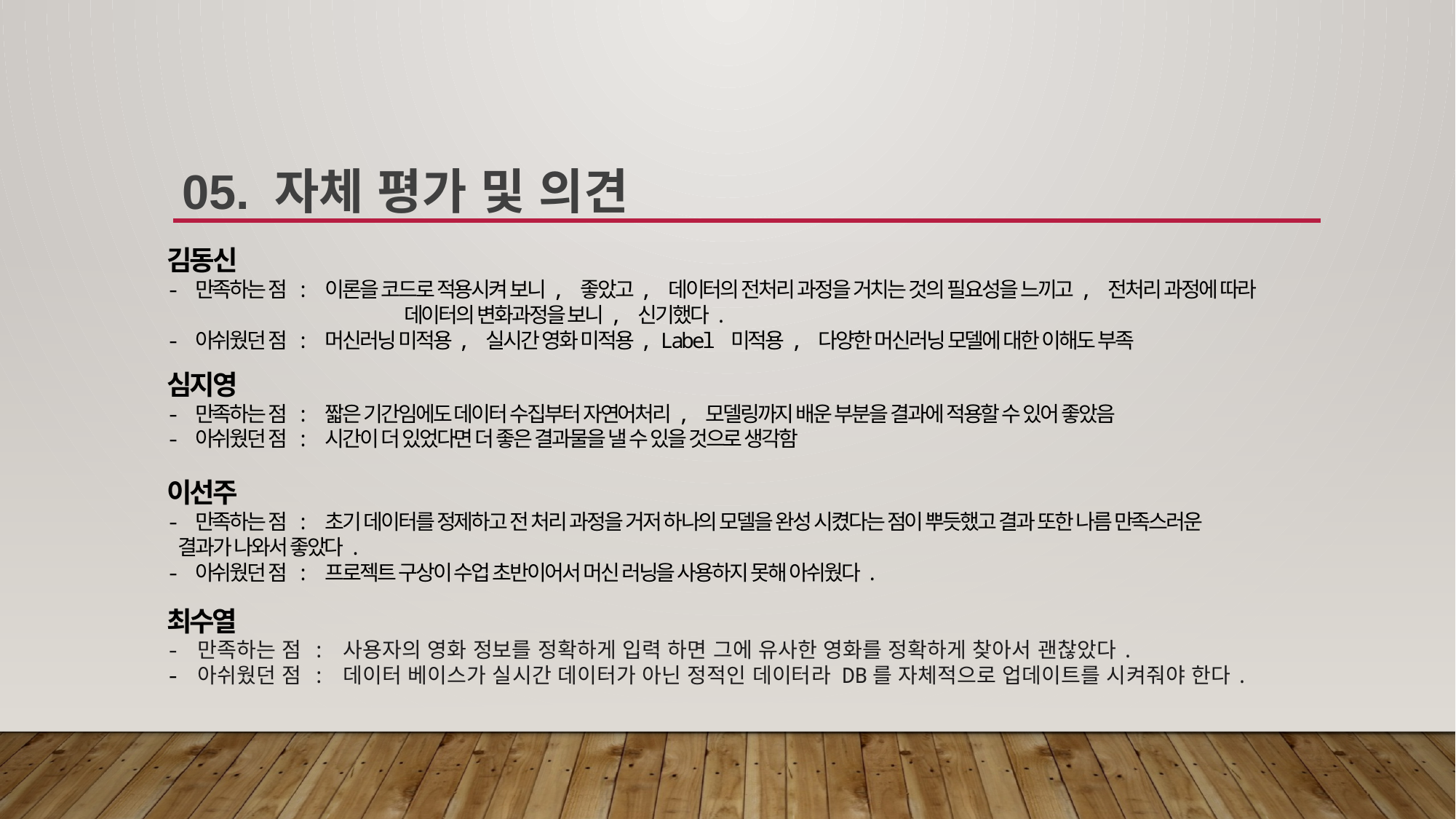

05. 자체 평가 및 의견
김동신
- 만족하는 점 : 이론을 코드로 적용시켜 보니, 좋았고, 데이터의 전처리 과정을 거치는 것의 필요성을 느끼고, 전처리 과정에 따라 		     데이터의 변화과정을 보니, 신기했다.
- 아쉬웠던 점 : 머신러닝 미적용, 실시간 영화 미적용, Label 미적용, 다양한 머신러닝 모델에 대한 이해도 부족
심지영
- 만족하는 점 : 짧은 기간임에도 데이터 수집부터 자연어처리, 모델링까지 배운 부분을 결과에 적용할 수 있어 좋았음
- 아쉬웠던 점 : 시간이 더 있었다면 더 좋은 결과물을 낼 수 있을 것으로 생각함

이선주
- 만족하는 점 : 초기 데이터를 정제하고 전 처리 과정을 거저 하나의 모델을 완성 시켰다는 점이 뿌듯했고 결과 또한 나름 만족스러운     		    결과가 나와서 좋았다.
- 아쉬웠던 점 : 프로젝트 구상이 수업 초반이어서 머신 러닝을 사용하지 못해 아쉬웠다.

최수열
- 만족하는 점 : 사용자의 영화 정보를 정확하게 입력 하면 그에 유사한 영화를 정확하게 찾아서 괜찮았다.
- 아쉬웠던 점 : 데이터 베이스가 실시간 데이터가 아닌 정적인 데이터라 DB를 자체적으로 업데이트를 시켜줘야 한다.